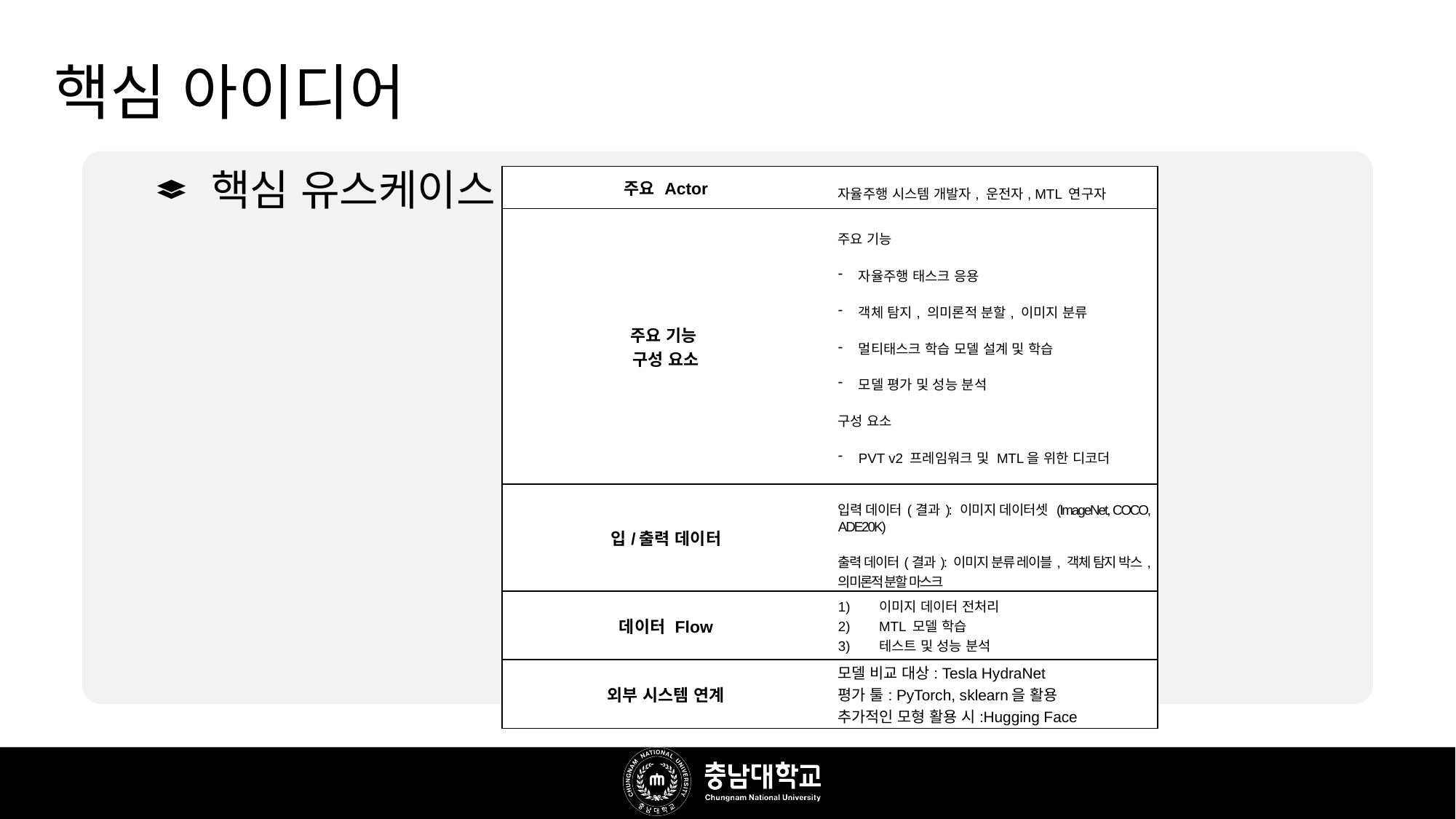

# 핵심 아이디어
핵심 유스케이스
| 주요 Actor | 자율주행 시스템 개발자, 운전자, MTL 연구자 |
| --- | --- |
| 주요 기능 구성 요소 | 주요 기능 자율주행 태스크 응용 객체 탐지, 의미론적 분할, 이미지 분류 멀티태스크 학습 모델 설계 및 학습 모델 평가 및 성능 분석 구성 요소 PVT v2 프레임워크 및 MTL을 위한 디코더 |
| 입/출력 데이터 | 입력 데이터(결과): 이미지 데이터셋 (ImageNet, COCO, ADE20K) 출력 데이터(결과): 이미지 분류 레이블, 객체 탐지 박스, 의미론적 분할 마스크 |
| 데이터 Flow | 이미지 데이터 전처리 MTL 모델 학습 테스트 및 성능 분석 |
| 외부 시스템 연계 | 모델 비교 대상: Tesla HydraNet 평가 툴: PyTorch, sklearn을 활용 추가적인 모형 활용 시:Hugging Face |